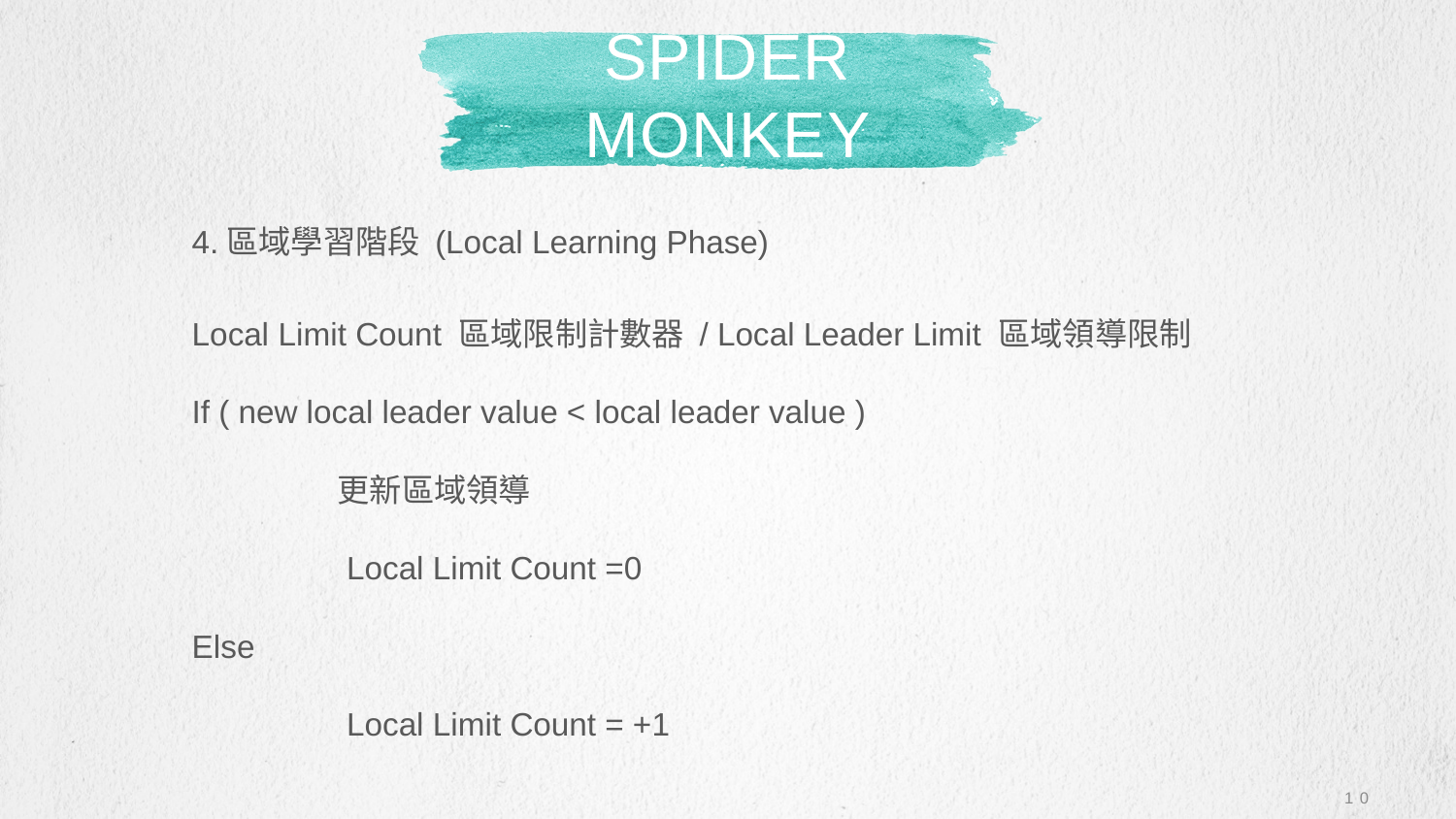

# Spider monkey
4.區域學習階段 (Local Learning Phase)
Local Limit Count 區域限制計數器 / Local Leader Limit 區域領導限制
If ( new local leader value < local leader value )
	更新區域領導
	 Local Limit Count =0
Else
	 Local Limit Count = +1
10